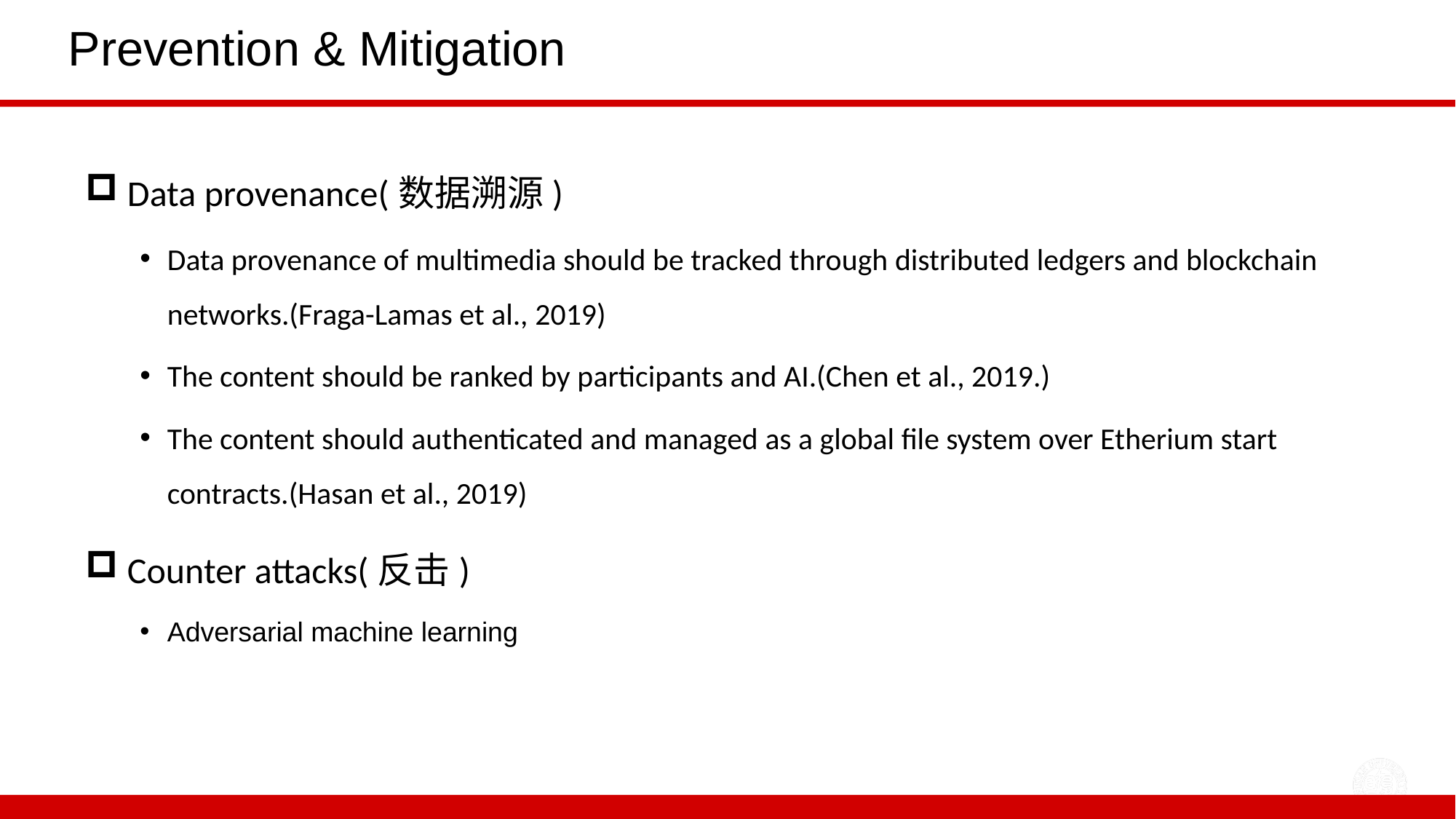

# Prevention & Mitigation
 Data provenance(数据溯源)
Data provenance of multimedia should be tracked through distributed ledgers and blockchain networks.(Fraga-Lamas et al., 2019)
The content should be ranked by participants and AI.(Chen et al., 2019.)
The content should authenticated and managed as a global file system over Etherium start contracts.(Hasan et al., 2019)
 Counter attacks(反击)
Adversarial machine learning